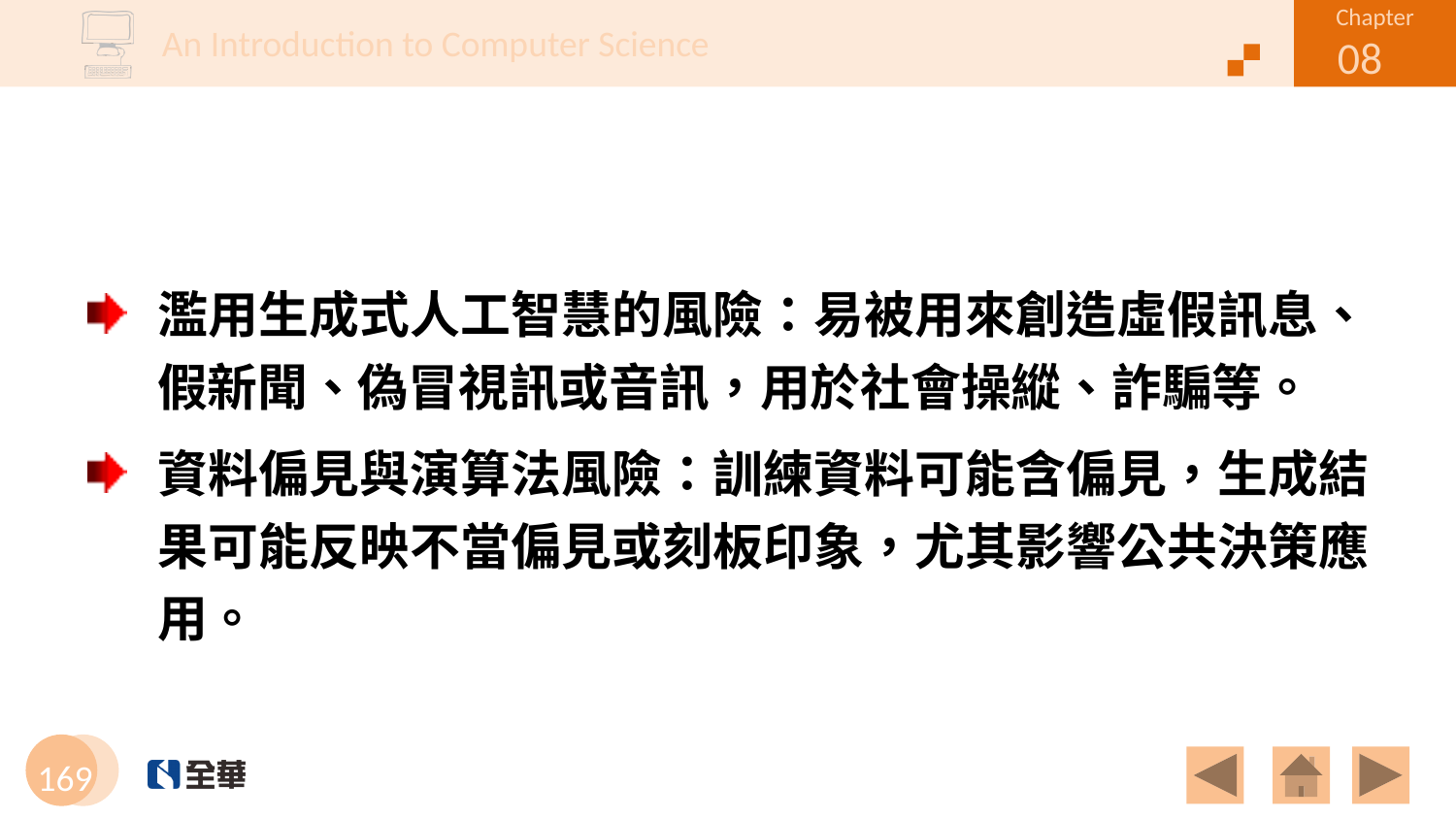

#
濫用生成式人工智慧的風險：易被用來創造虛假訊息、假新聞、偽冒視訊或音訊，用於社會操縱、詐騙等。
資料偏見與演算法風險：訓練資料可能含偏見，生成結果可能反映不當偏見或刻板印象，尤其影響公共決策應用。